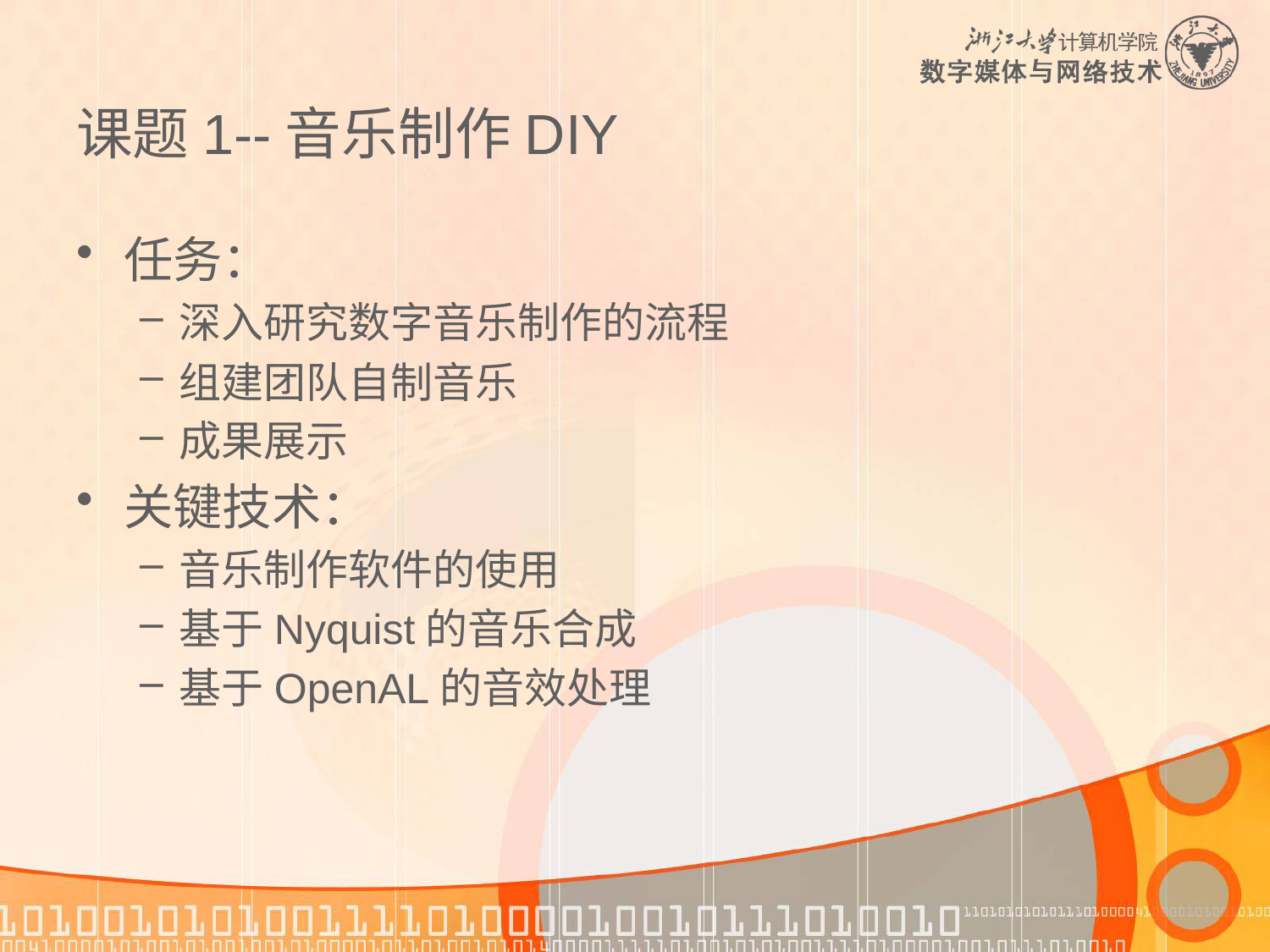

# 课题1--音乐制作DIY
任务：
深入研究数字音乐制作的流程
组建团队自制音乐
成果展示
关键技术：
音乐制作软件的使用
基于Nyquist的音乐合成
基于OpenAL的音效处理